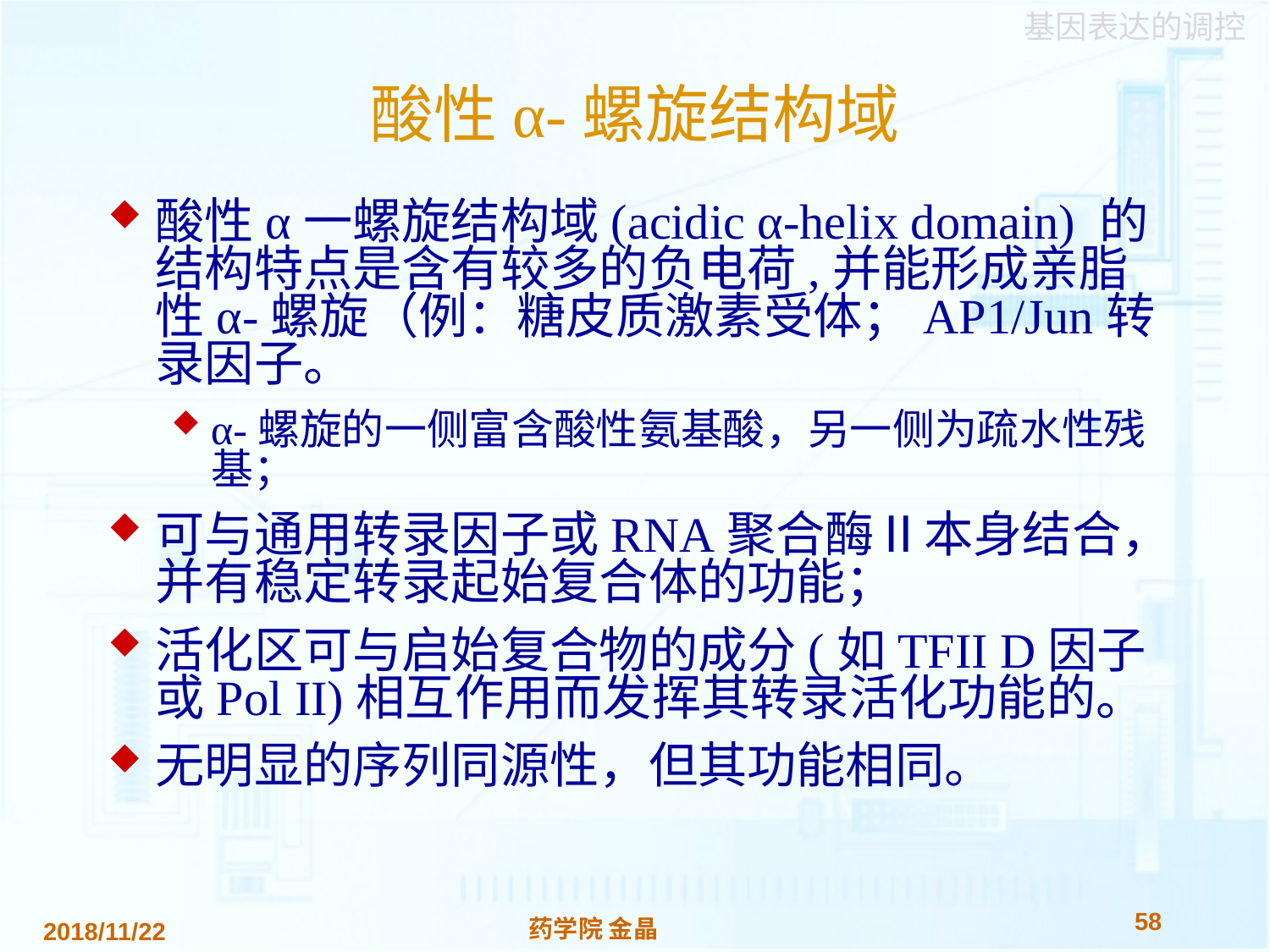

# 酸性α-螺旋结构域
酸性α一螺旋结构域(acidic α-helix domain) 的结构特点是含有较多的负电荷,并能形成亲脂性α-螺旋（例：糖皮质激素受体；AP1/Jun转录因子。
α-螺旋的一侧富含酸性氨基酸，另一侧为疏水性残基；
可与通用转录因子或RNA聚合酶Ⅱ本身结合，并有稳定转录起始复合体的功能；
活化区可与启始复合物的成分(如TFII D因子或Pol II)相互作用而发挥其转录活化功能的。
无明显的序列同源性，但其功能相同。

58
药学院 金晶
2018/11/22